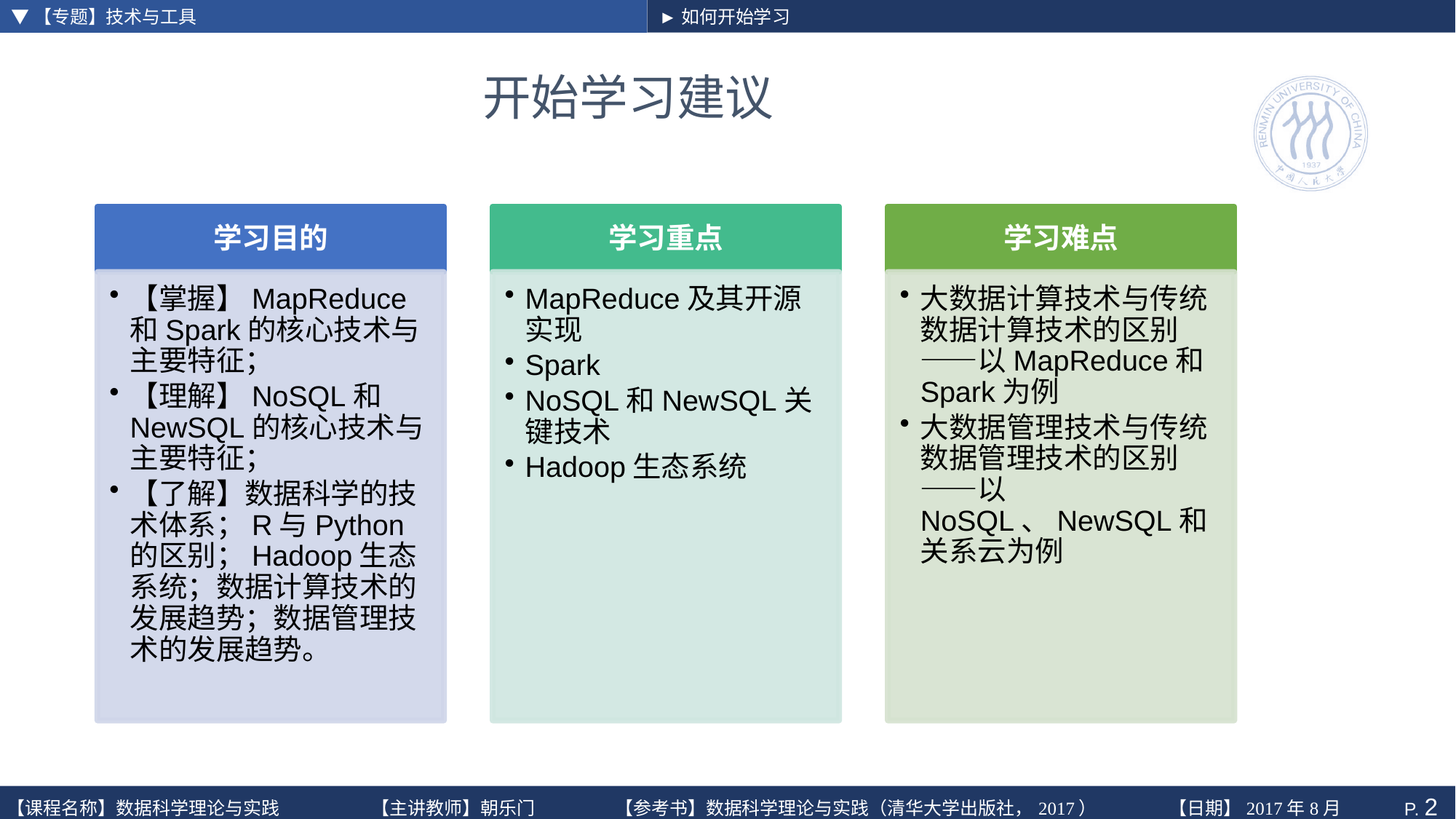

▼【专题】技术与工具

►如何开始学习
# 开始学习建议
学习目的
【掌握】MapReduce和Spark的核心技术与主要特征；
【理解】NoSQL和NewSQL的核心技术与主要特征；
【了解】数据科学的技术体系；R与Python的区别；Hadoop生态系统；数据计算技术的发展趋势；数据管理技术的发展趋势。
学习重点
MapReduce及其开源实现
Spark
NoSQL和NewSQL关键技术
Hadoop生态系统
学习难点
大数据计算技术与传统数据计算技术的区别——以MapReduce和Spark为例
大数据管理技术与传统数据管理技术的区别——以NoSQL、NewSQL和关系云为例